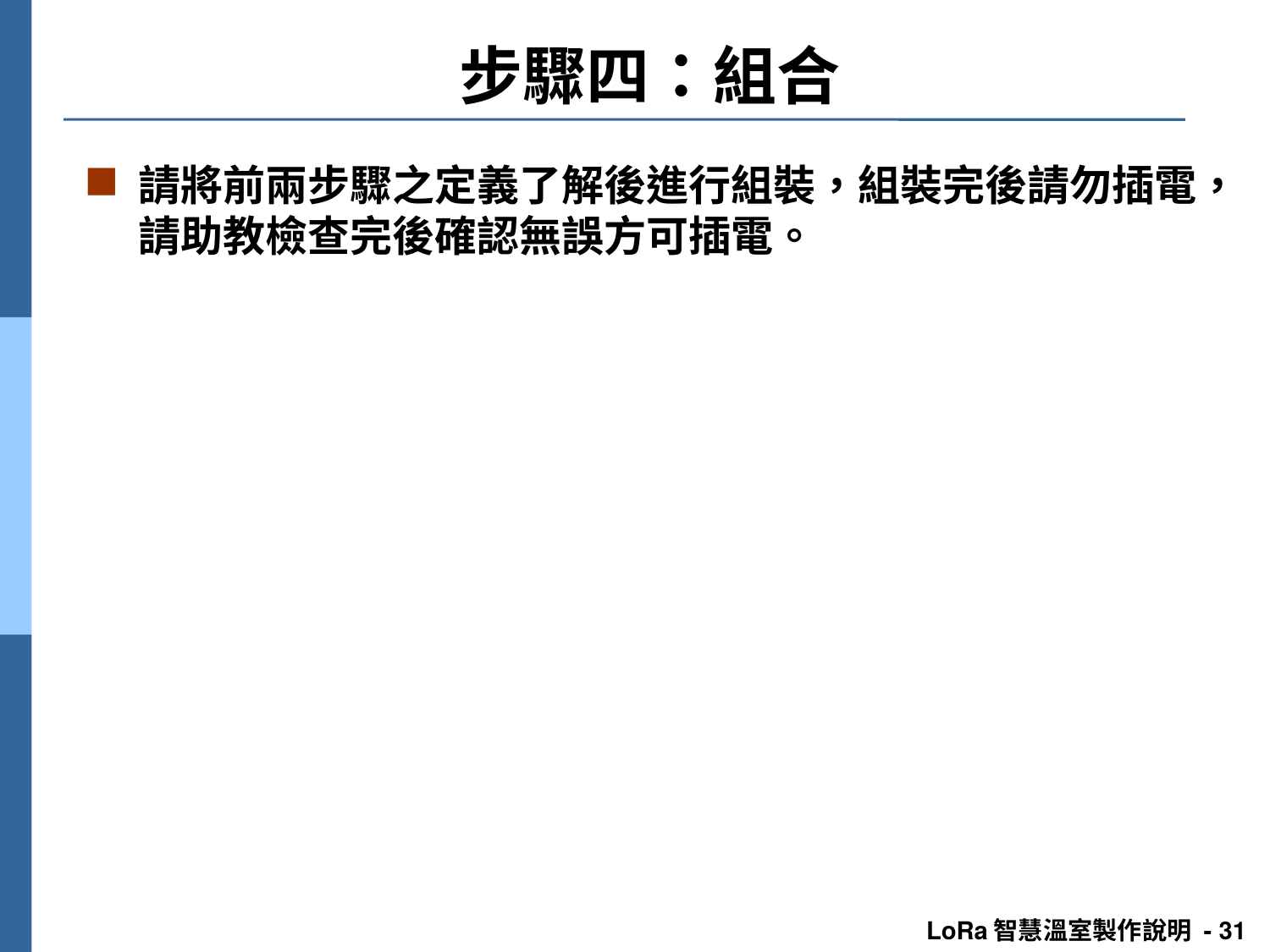

# 步驟四：組合
請將前兩步驟之定義了解後進行組裝，組裝完後請勿插電，請助教檢查完後確認無誤方可插電。